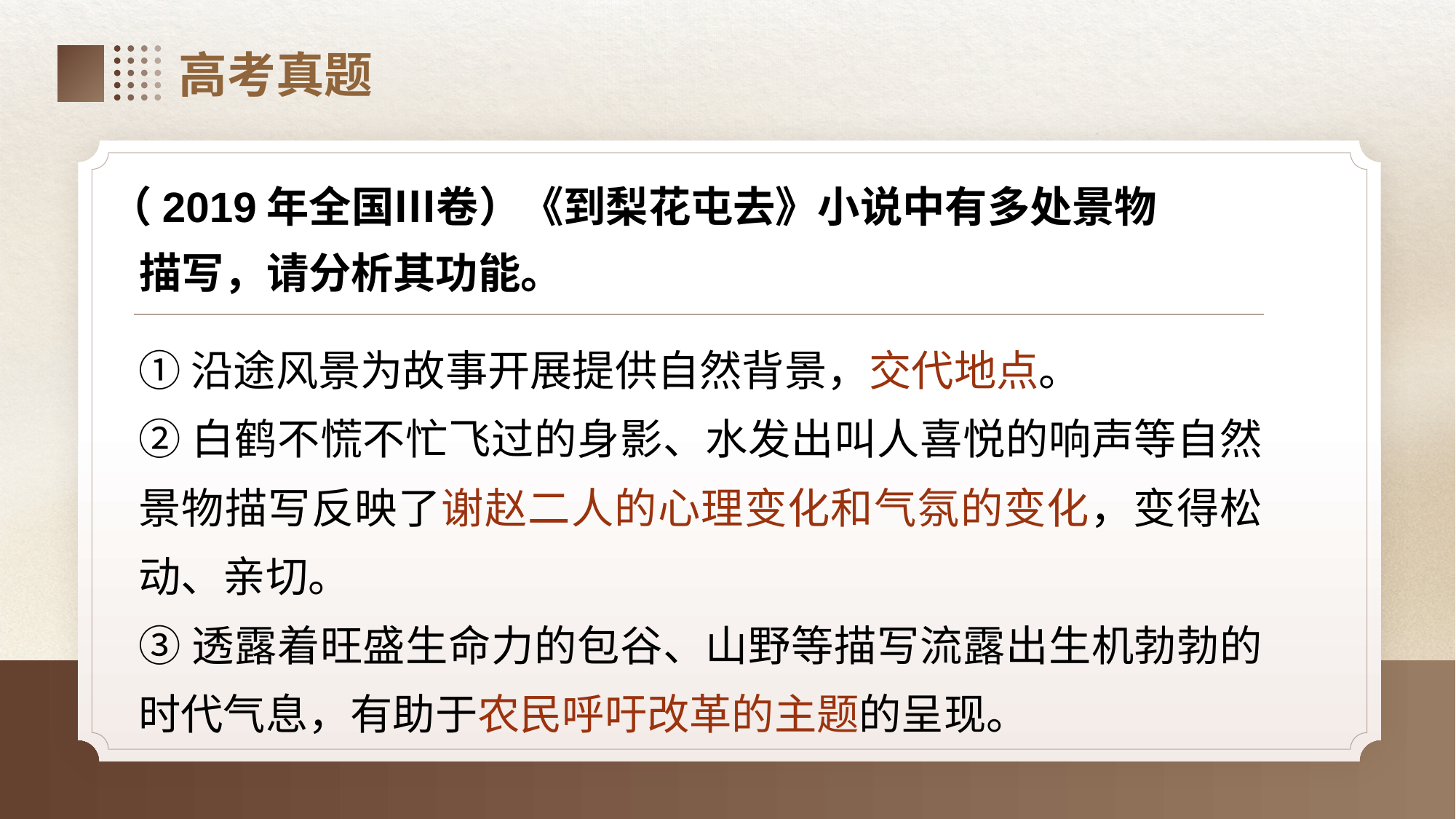

高考真题

（2019年全国Ⅲ卷）《到梨花屯去》小说中有多处景物
  描写，请分析其功能。
①沿途风景为故事开展提供自然背景，交代地点。
②白鹤不慌不忙飞过的身影、水发出叫人喜悦的响声等自然景物描写反映了谢赵二人的心理变化和气氛的变化，变得松动、亲切。
③透露着旺盛生命力的包谷、山野等描写流露出生机勃勃的时代气息，有助于农民呼吁改革的主题的呈现。